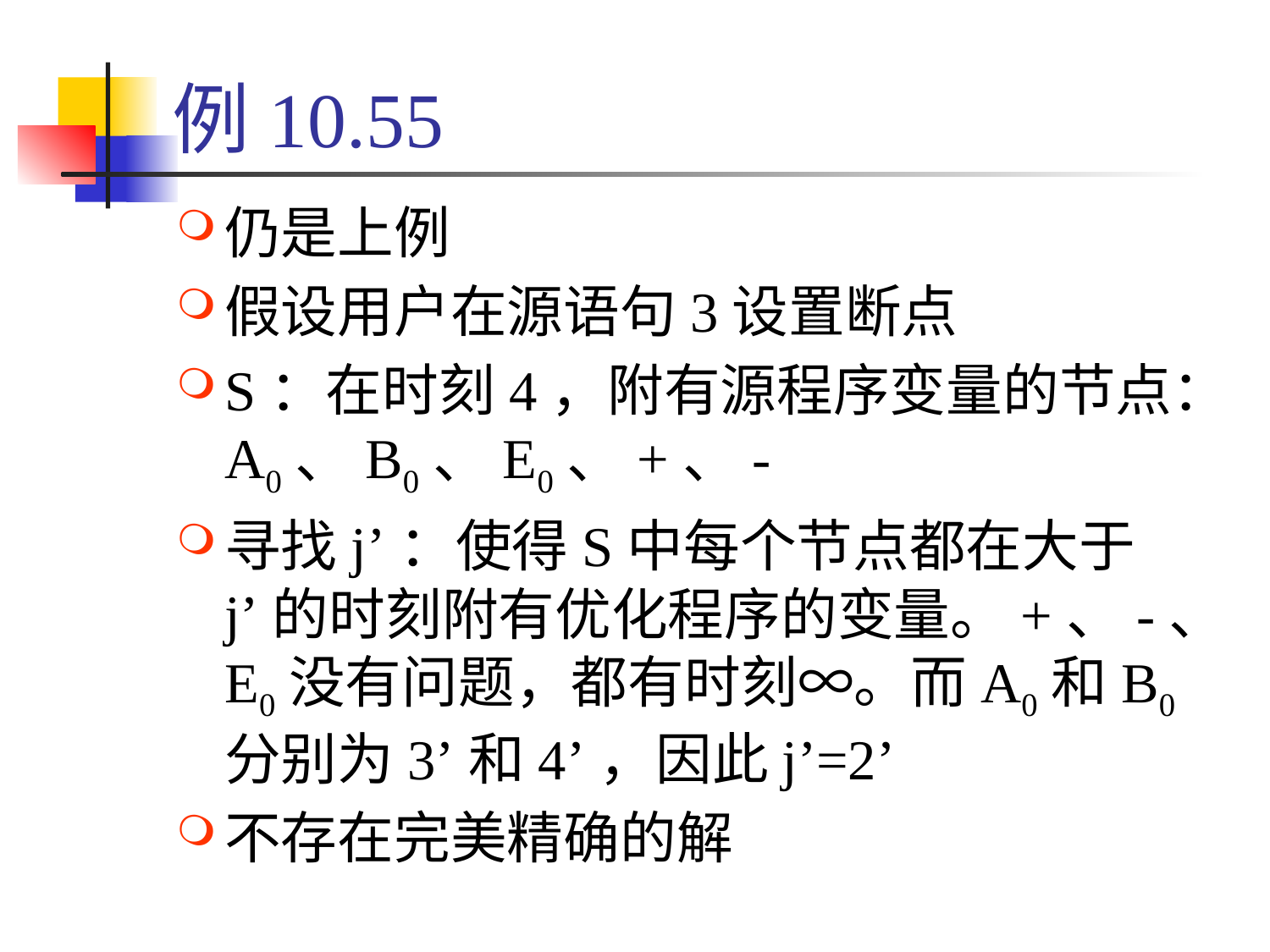

# 例10.55
仍是上例
假设用户在源语句3设置断点
S：在时刻4，附有源程序变量的节点：A0、B0、E0、+、-
寻找j’：使得S中每个节点都在大于j’的时刻附有优化程序的变量。+、-、E0没有问题，都有时刻∞。而A0和B0分别为3’和4’，因此j’=2’
不存在完美精确的解